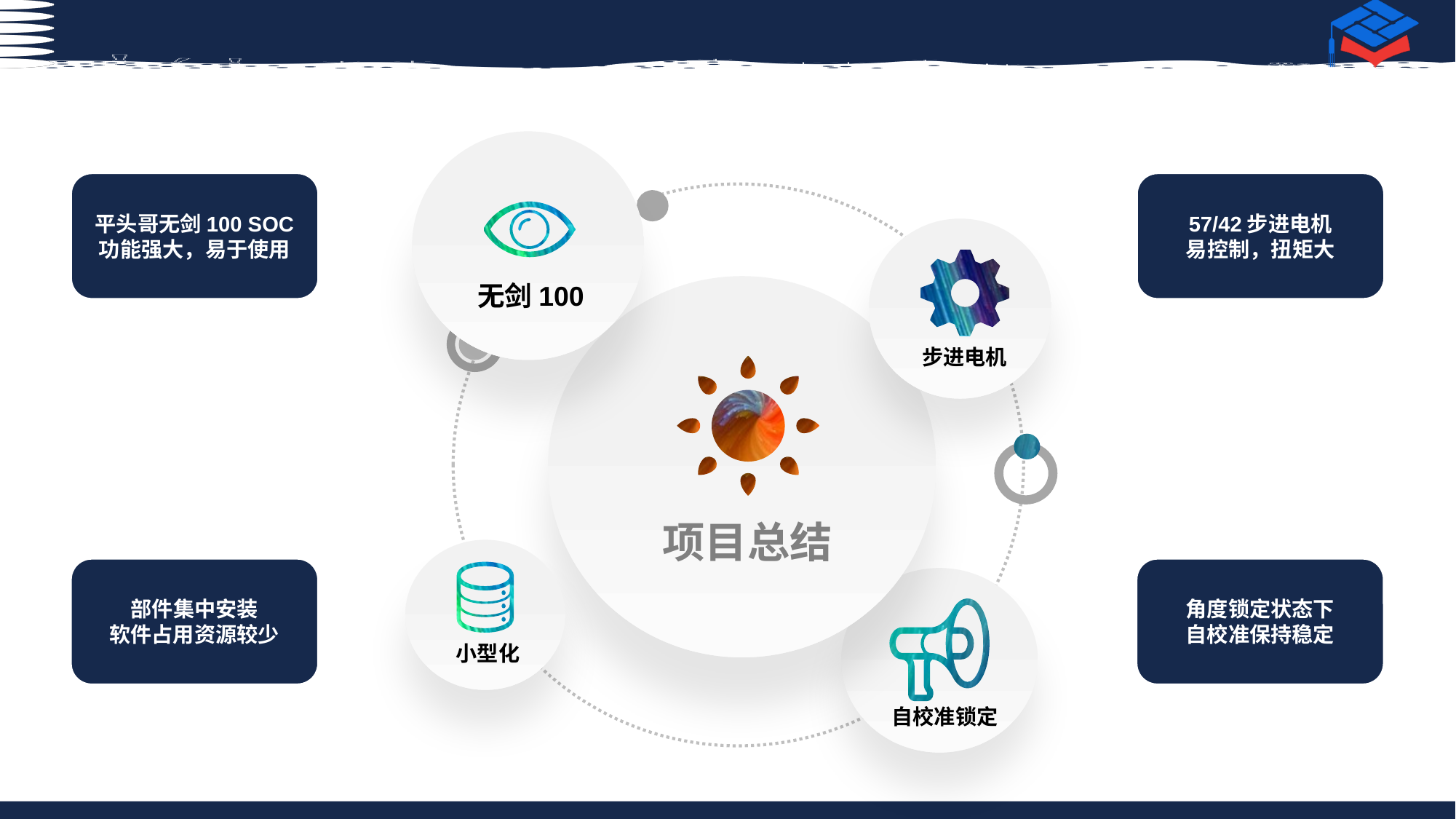

无剑100

步进电机

项目总结

小型化

自校准锁定
57/42步进电机
易控制，扭矩大
平头哥无剑100 SOC
功能强大，易于使用
部件集中安装
软件占用资源较少
角度锁定状态下
自校准保持稳定